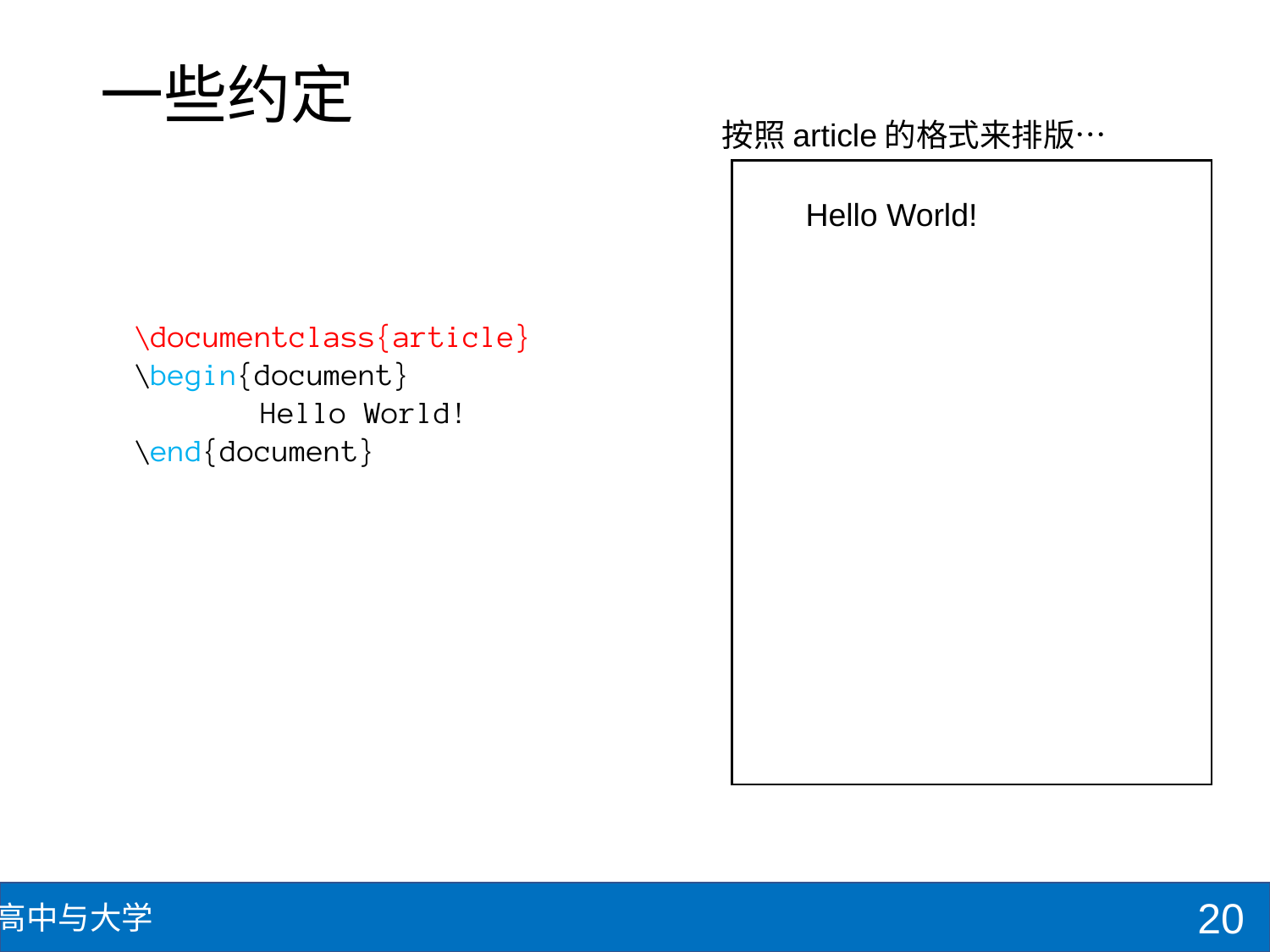

# 一些约定
按照article的格式来排版…

Hello World!
\documentclass{article}
\begin{document}
	Hello World!
\end{document}
20